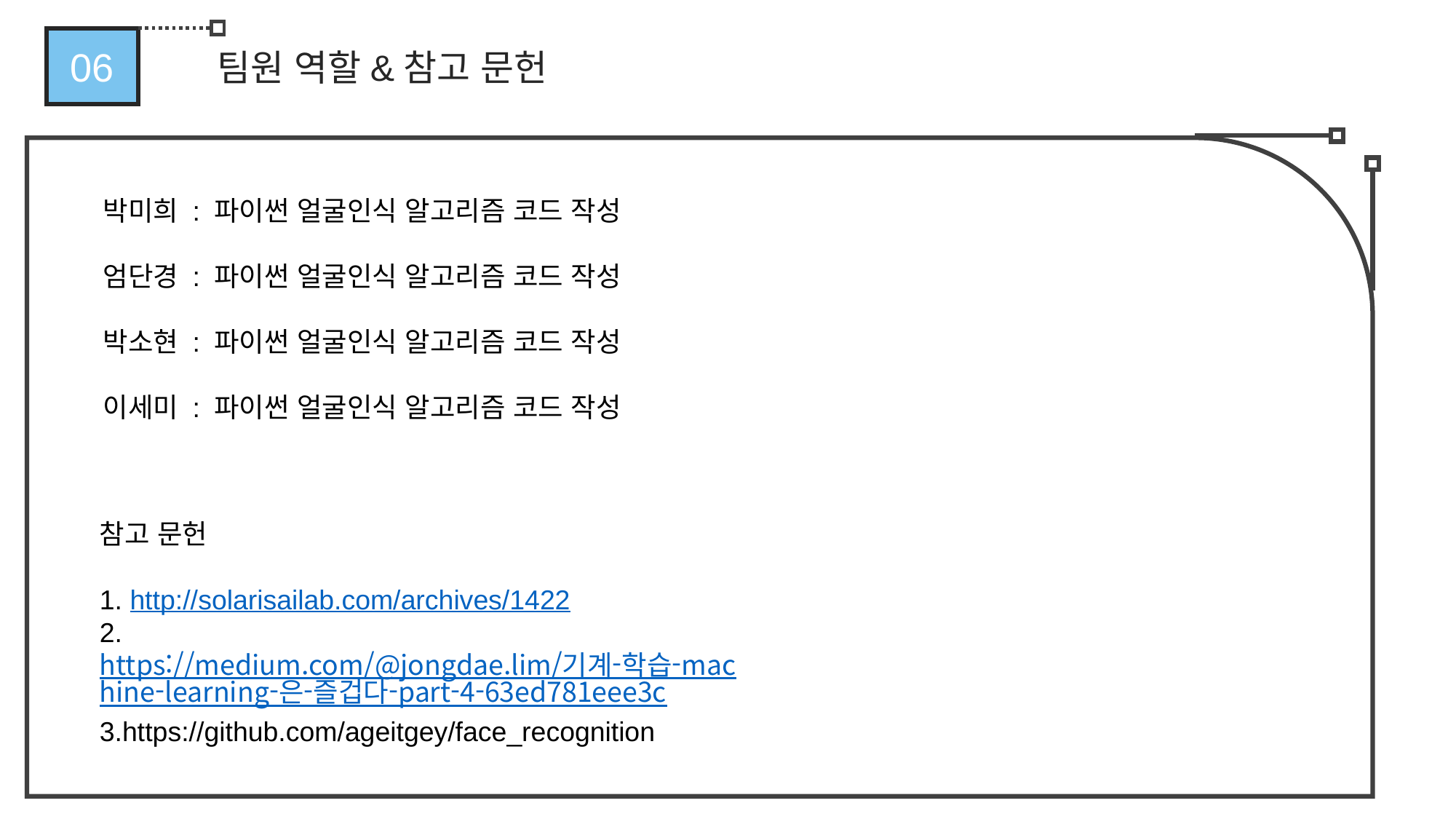

06
팀원 역할&참고 문헌

박미희 : 파이썬 얼굴인식 알고리즘 코드 작성

엄단경 : 파이썬 얼굴인식 알고리즘 코드 작성

박소현 : 파이썬 얼굴인식 알고리즘 코드 작성

이세미 : 파이썬 얼굴인식 알고리즘 코드 작성

참고 문헌

1. http://solarisailab.com/archives/1422
2. https://medium.com/@jongdae.lim/기계-학습-machine-learning-은-즐겁다-part-4-63ed781eee3c
3.https://github.com/ageitgey/face_recognition